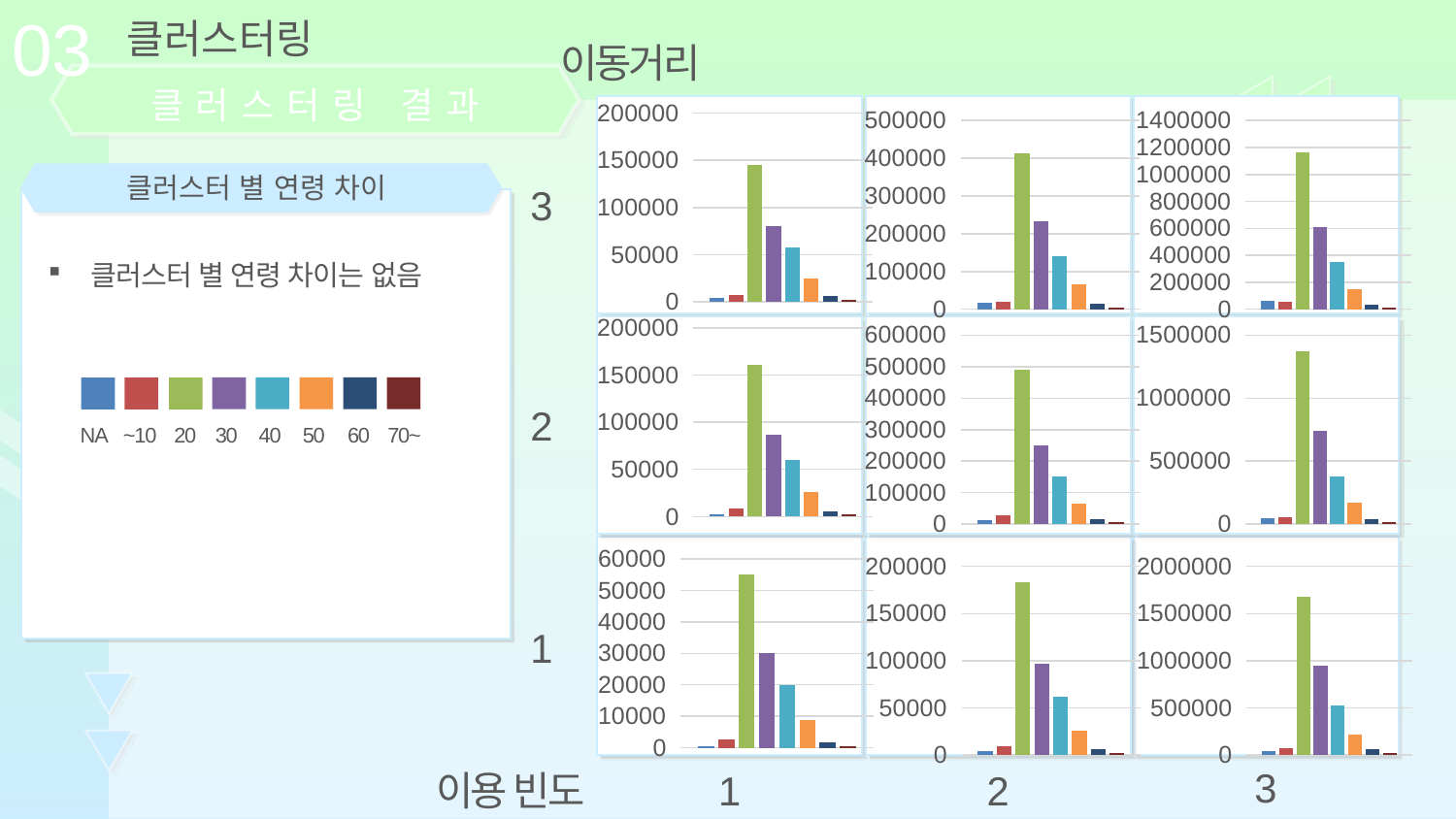

03
클러스터링
이동거리
클러스터링 결과

### Chart

| Category | NA | ~10대 | 20대 | 30대 | 40대 | 50대 | 60대 | 70대~ |
|---|---|---|---|---|---|---|---|---|
| 이용자수 | 3725.0 | 7203.0 | 144787.0 | 80743.0 | 57722.0 | 25035.0 | 6030.0 | 2043.0 |

### Chart

| Category | NA | ~10대 | 20대 | 30대 | 40대 | 50대 | 60대 | 70대~ |
|---|---|---|---|---|---|---|---|---|
| 이용자수 | 16040.0 | 19424.0 | 414203.0 | 232272.0 | 139505.0 | 65492.0 | 13752.0 | 4991.0 |

### Chart

| Category | NA | ~10대 | 20대 | 30대 | 40대 | 50대 | 60대 | 70대~ |
|---|---|---|---|---|---|---|---|---|
| 이용자수 | 65429.0 | 52335.0 | 1161866.0 | 610870.0 | 347162.0 | 146574.0 | 36337.0 | 12956.0 |
클러스터 별 연령 차이

3
클러스터 별 연령 차이는 없음

### Chart

| Category | NA | ~10대 | 20대 | 30대 | 40대 | 50대 | 60대 | 70대~ |
|---|---|---|---|---|---|---|---|---|
| 이용자수 | 2473.0 | 8442.0 | 161113.0 | 86912.0 | 60270.0 | 25743.0 | 5483.0 | 2468.0 |

### Chart

| Category | NA | ~10대 | 20대 | 30대 | 40대 | 50대 | 60대 | 70대~ |
|---|---|---|---|---|---|---|---|---|
| 이용자수 | 12792.0 | 27590.0 | 491587.0 | 250984.0 | 151807.0 | 65240.0 | 16045.0 | 6034.0 |

### Chart

| Category | NA | ~10대 | 20대 | 30대 | 40대 | 50대 | 60대 | 70대~ |
|---|---|---|---|---|---|---|---|---|
| 이용자수 | 45658.0 | 55066.0 | 1376489.0 | 740947.0 | 379903.0 | 167065.0 | 36988.0 | 18187.0 |

40
50
60
70~
NA
~10
20
30
2

### Chart

| Category | NA | ~10대 | 20대 | 30대 | 40대 | 50대 | 60대 | 70대~ |
|---|---|---|---|---|---|---|---|---|
| 이용자수 | 451.0 | 2588.0 | 55212.0 | 30067.0 | 19971.0 | 8871.0 | 1805.0 | 619.0 |

### Chart

| Category | NA | ~10대 | 20대 | 30대 | 40대 | 50대 | 60대 | 70대~ |
|---|---|---|---|---|---|---|---|---|
| 이용자수 | 3799.0 | 9243.0 | 183112.0 | 96778.0 | 61398.0 | 25544.0 | 6729.0 | 2618.0 |

### Chart

| Category | NA | ~10대 | 20대 | 30대 | 40대 | 50대 | 60대 | 70대~ |
|---|---|---|---|---|---|---|---|---|
| 이용자수 | 38622.0 | 72289.0 | 1682779.0 | 951675.0 | 528355.0 | 217742.0 | 61123.0 | 26106.0 |
1
3
이용 빈도
1
2